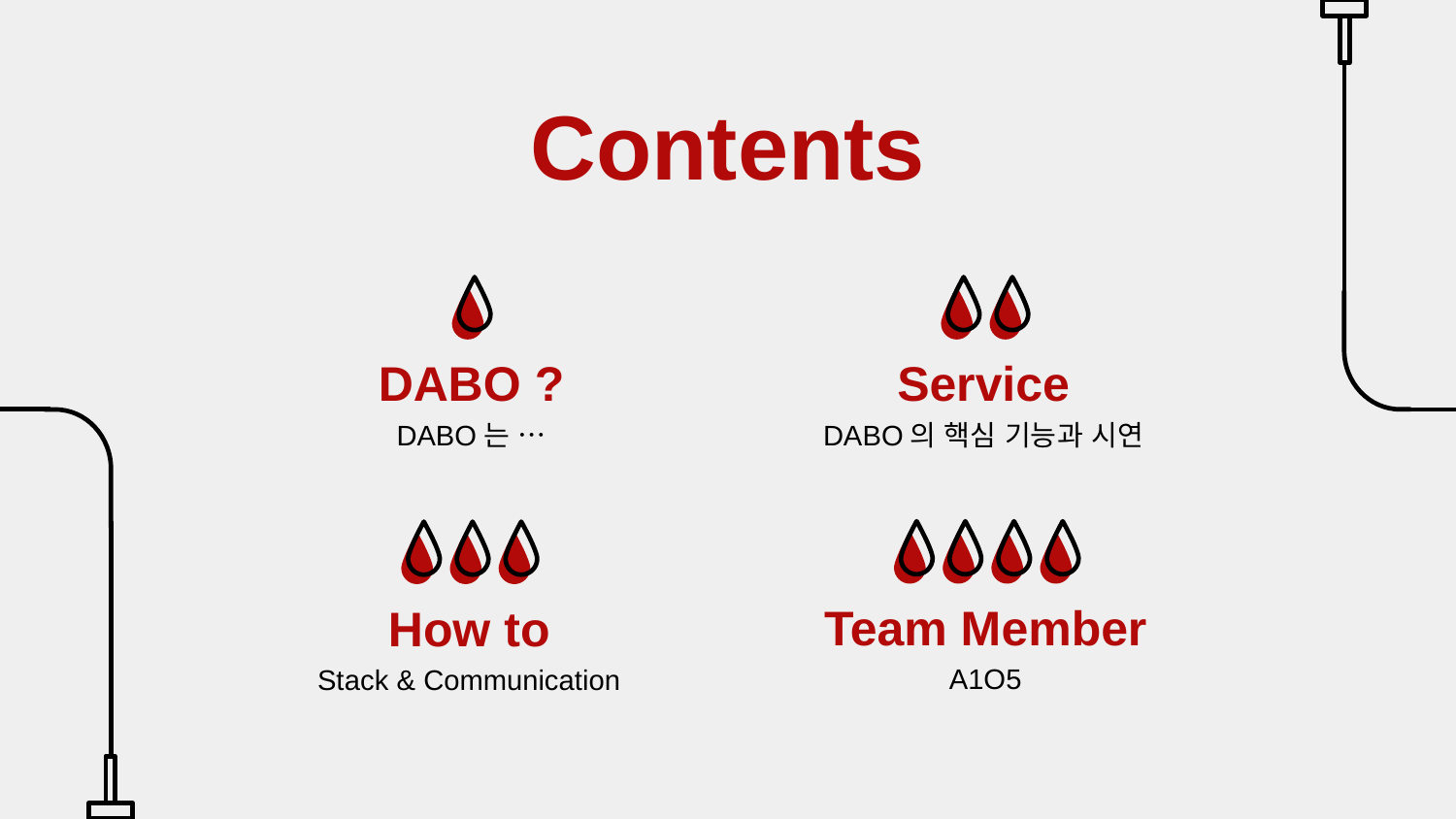

Contents

# DABO ?
Service
DABO는 …
DABO의 핵심 기능과 시연

Team Member
How to
A1O5
Stack & Communication